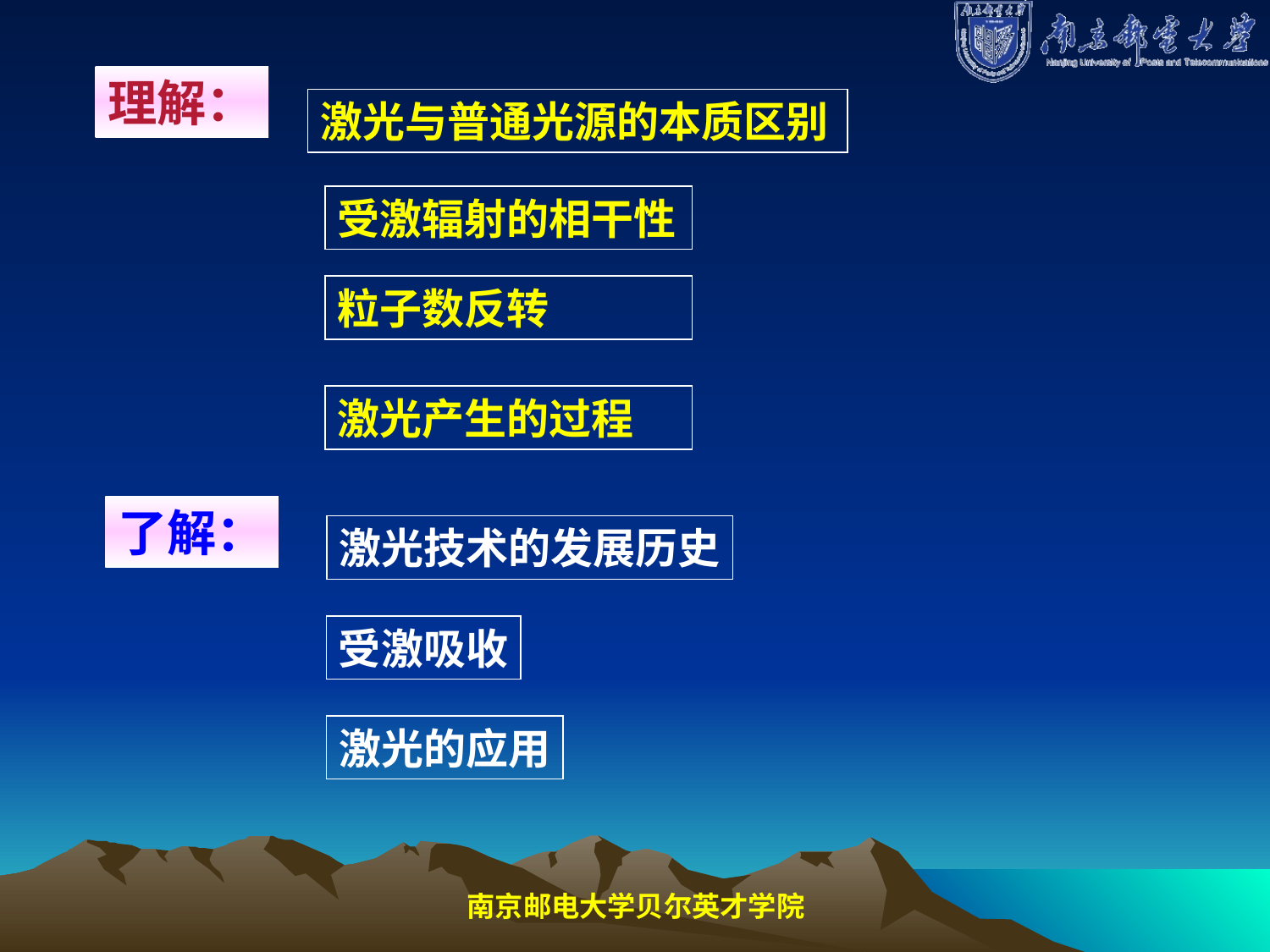

理解：
激光与普通光源的本质区别
受激辐射的相干性
粒子数反转
激光产生的过程
了解：
激光技术的发展历史
受激吸收
激光的应用
南京邮电大学贝尔英才学院

85